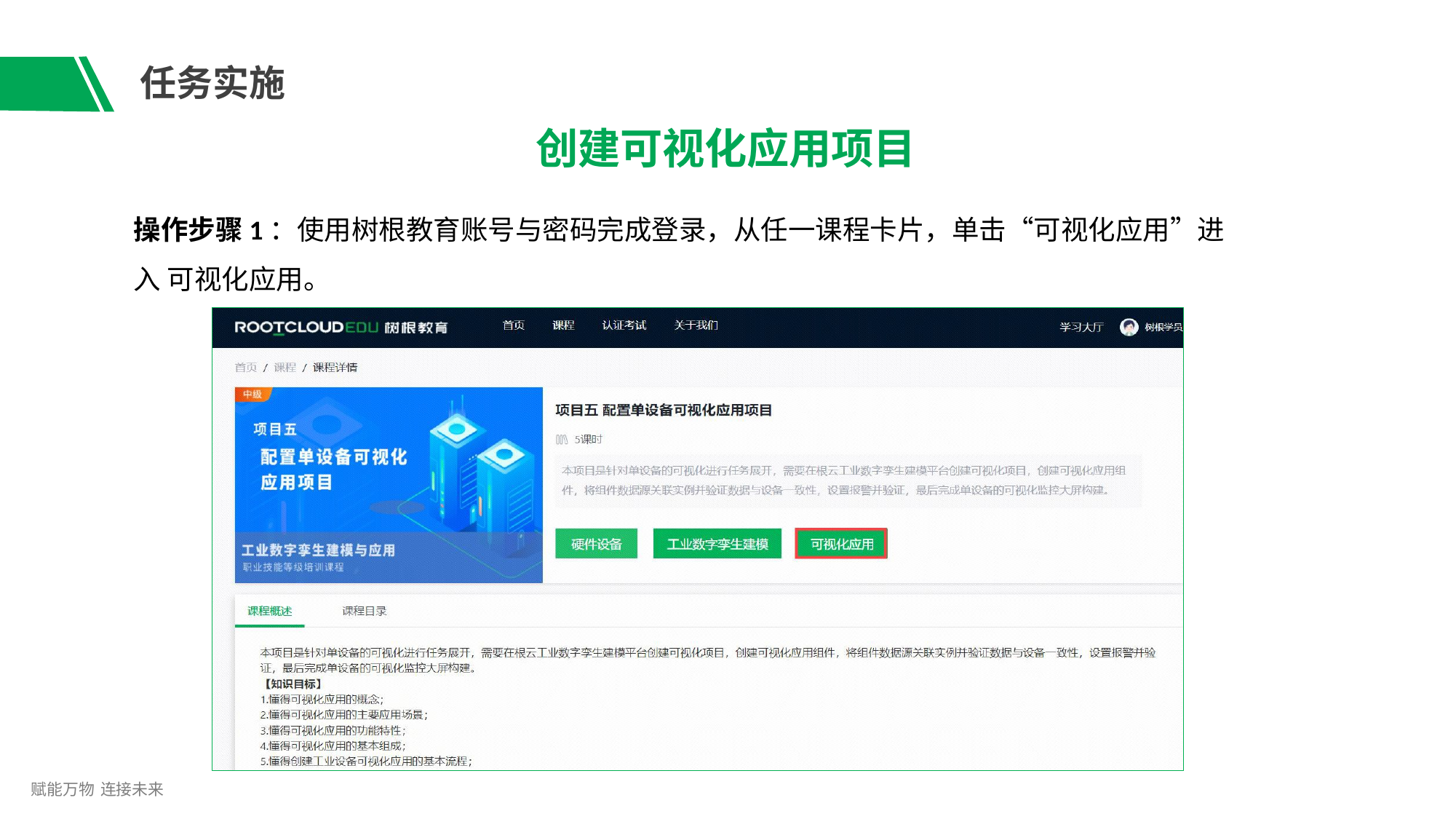

# 任务实施
创建可视化应用项目
操作步骤1：使用树根教育账号与密码完成登录，从任一课程卡片，单击“可视化应用”进入 可视化应用。

赋能万物 连接未来